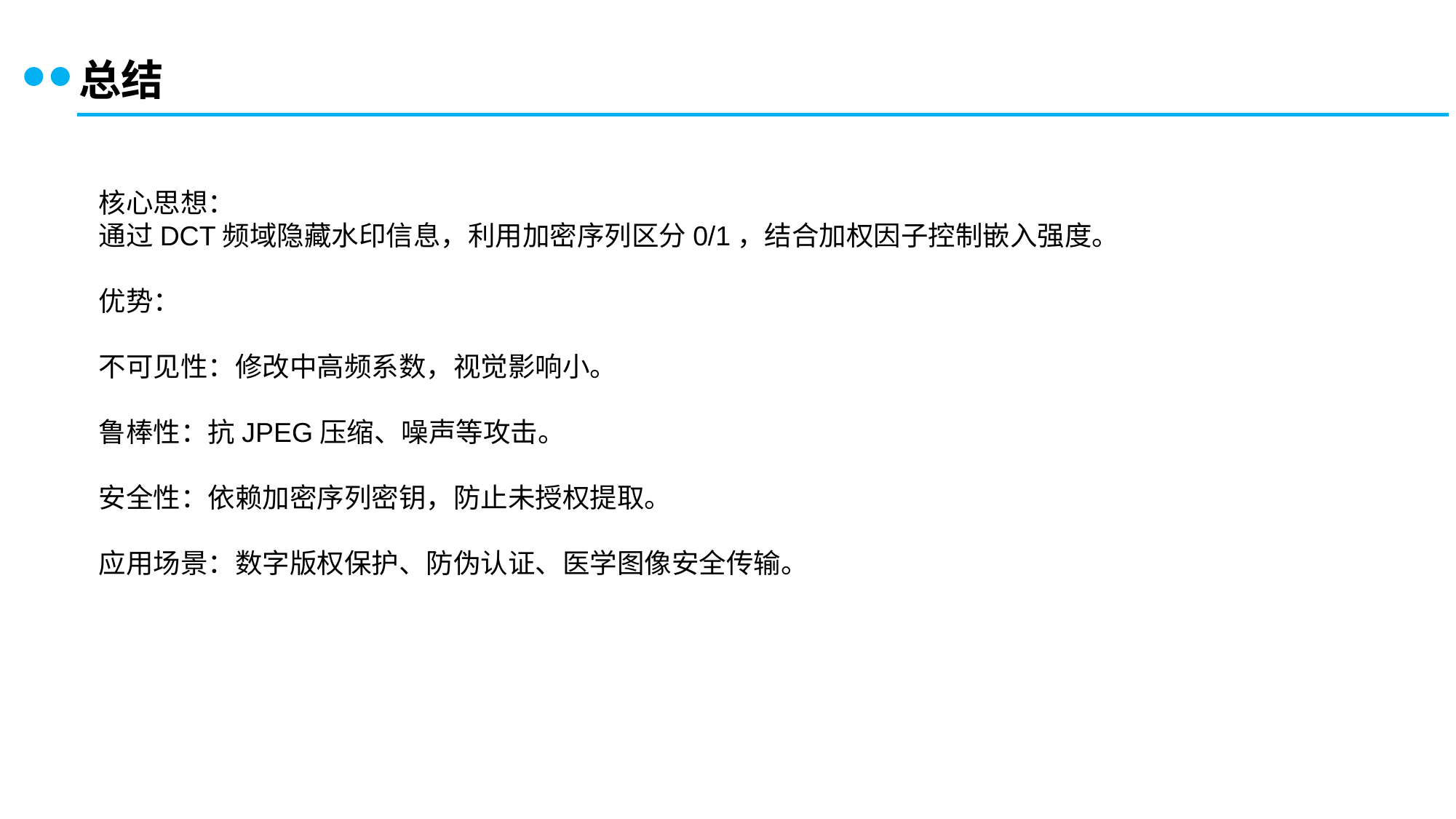

总结

核心思想：
通过DCT频域隐藏水印信息，利用加密序列区分0/1，结合加权因子控制嵌入强度。

优势：

不可见性：修改中高频系数，视觉影响小。

鲁棒性：抗JPEG压缩、噪声等攻击。

安全性：依赖加密序列密钥，防止未授权提取。

应用场景：数字版权保护、防伪认证、医学图像安全传输。